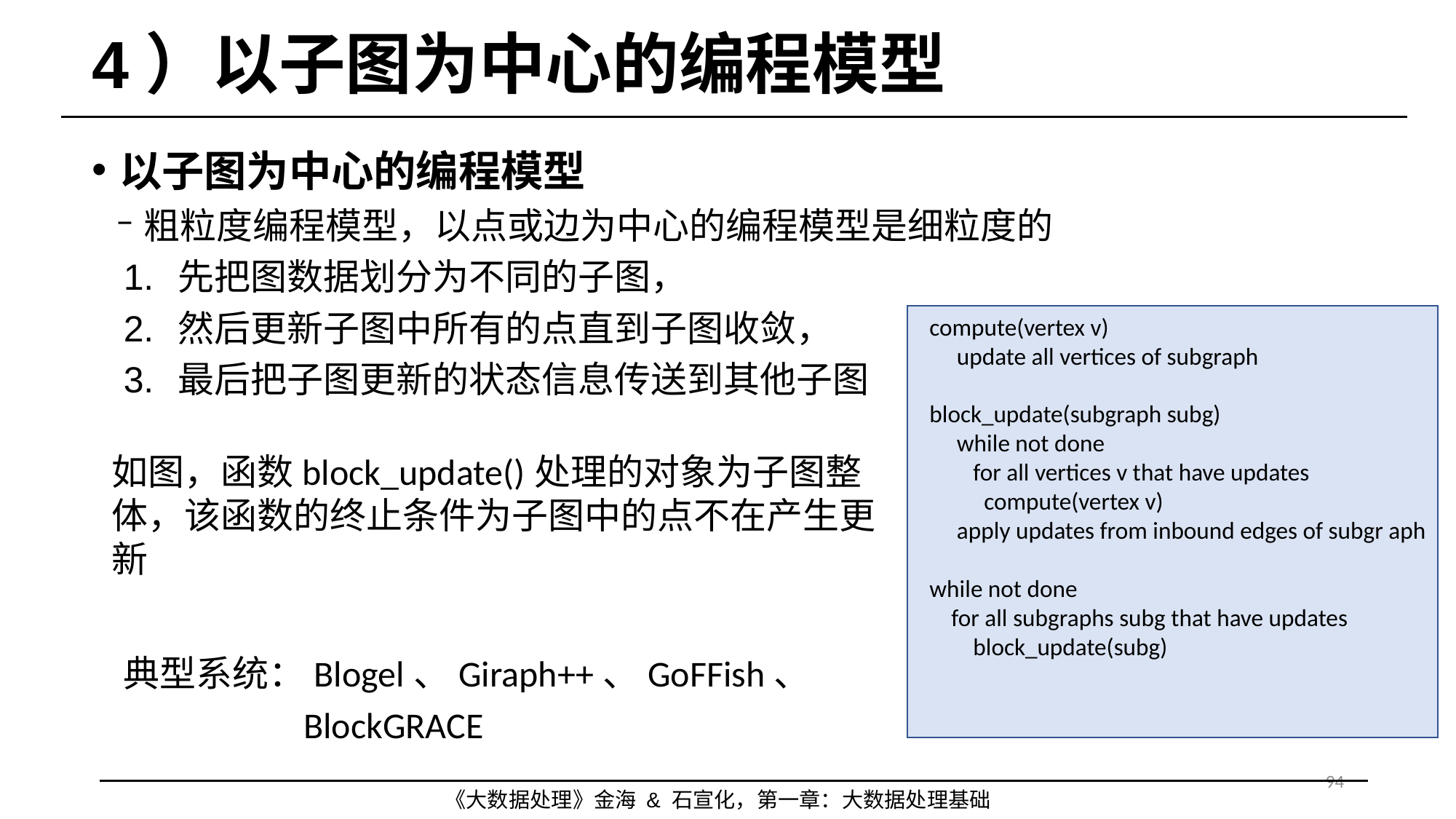

# 4）以子图为中心的编程模型
以子图为中心的编程模型
粗粒度编程模型，以点或边为中心的编程模型是细粒度的
先把图数据划分为不同的子图，
然后更新子图中所有的点直到子图收敛，
最后把子图更新的状态信息传送到其他子图

典型系统：Blogel、Giraph++、GoFFish、
                      BlockGRACE

compute(vertex v)
     update all vertices of subgraph

block_update(subgraph subg)
     while not done
        for all vertices v that have updates
          compute(vertex v)
     apply updates from inbound edges of subgr aph

while not done
    for all subgraphs subg that have updates
        block_update(subg)

如图，函数block_update()处理的对象为子图整体，该函数的终止条件为子图中的点不在产生更新
94